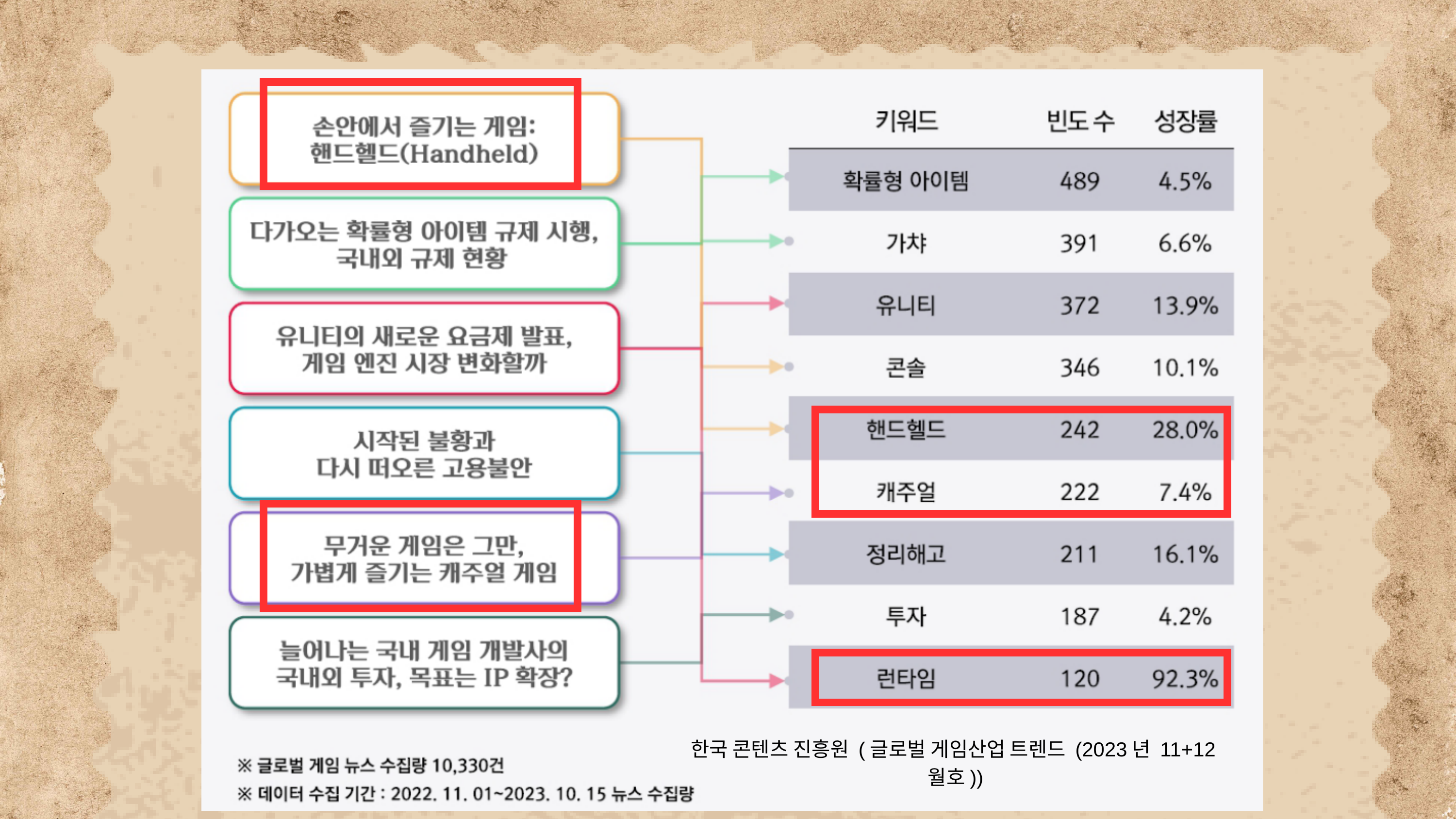

한국 콘텐츠 진흥원 (글로벌 게임산업 트렌드 (2023년 11+12월호))